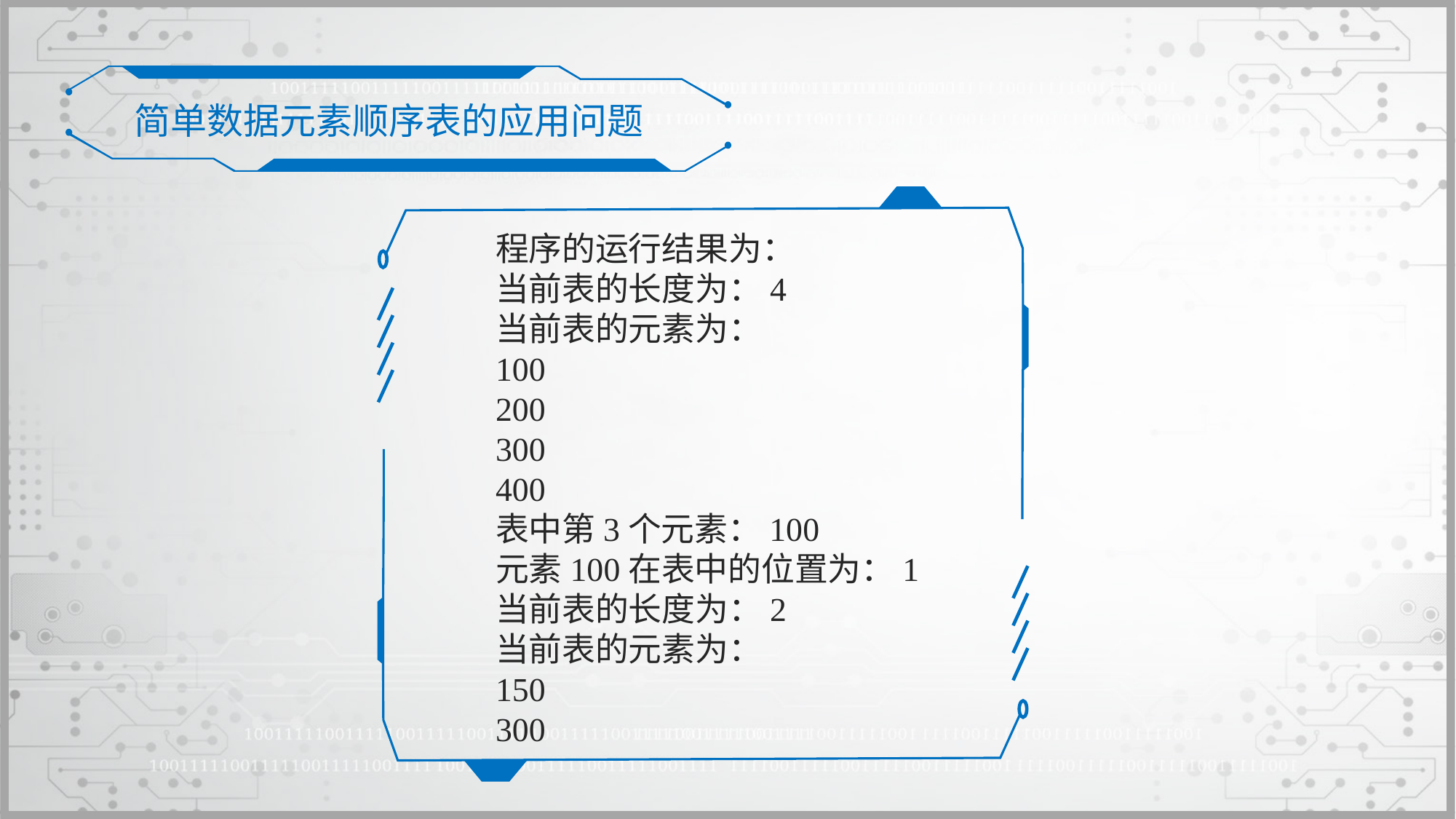

简单数据元素顺序表的应用问题

程序的运行结果为：
当前表的长度为：4
当前表的元素为：
100
200
300
400
表中第3个元素：100
元素100在表中的位置为：1
当前表的长度为：2
当前表的元素为：
150
300